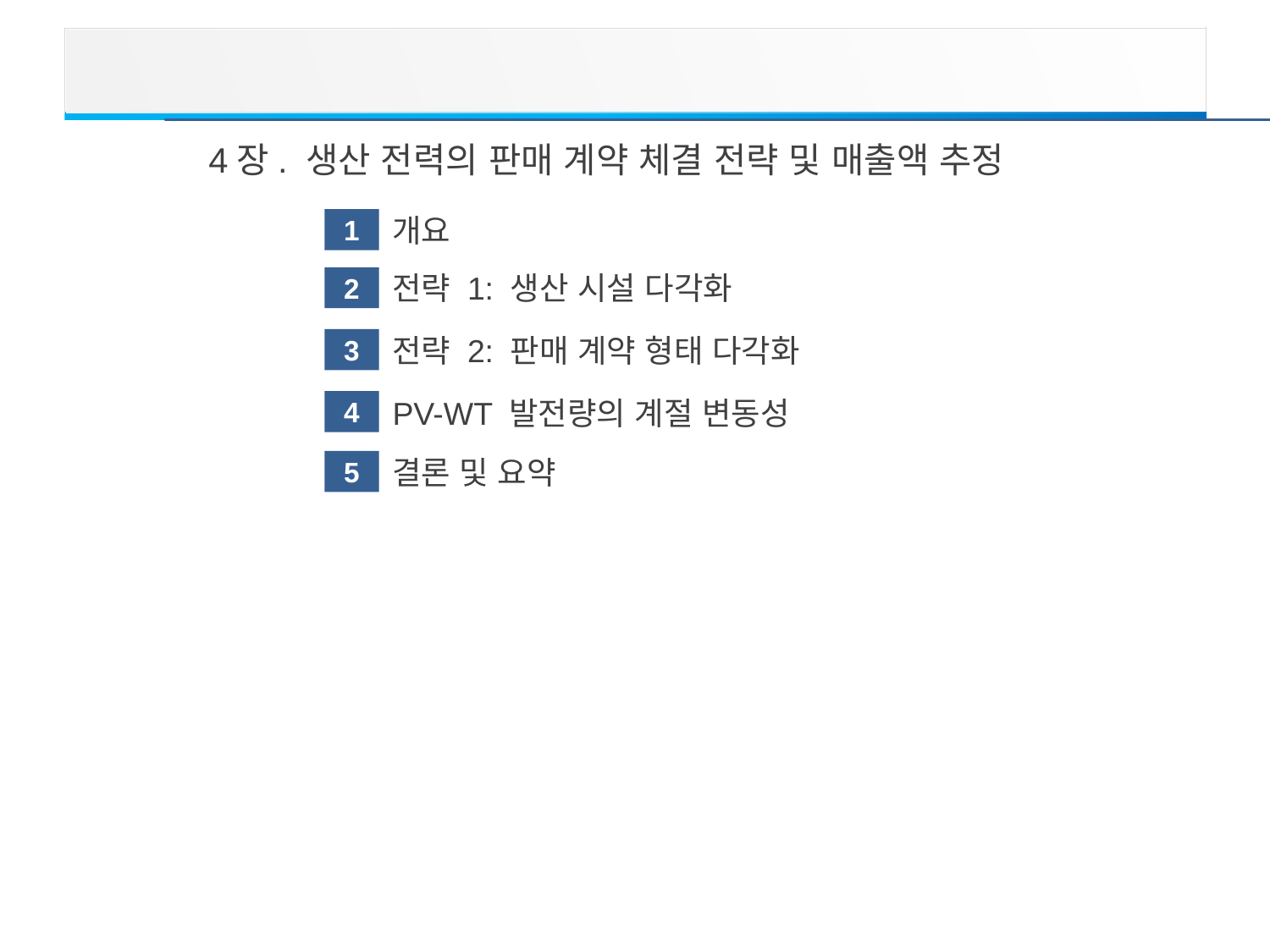

4장. 생산 전력의 판매 계약 체결 전략 및 매출액 추정

1
개요
2
전략 1: 생산 시설 다각화
3
전략 2: 판매 계약 형태 다각화
PV-WT 발전량의 계절 변동성
4
5
결론 및 요약